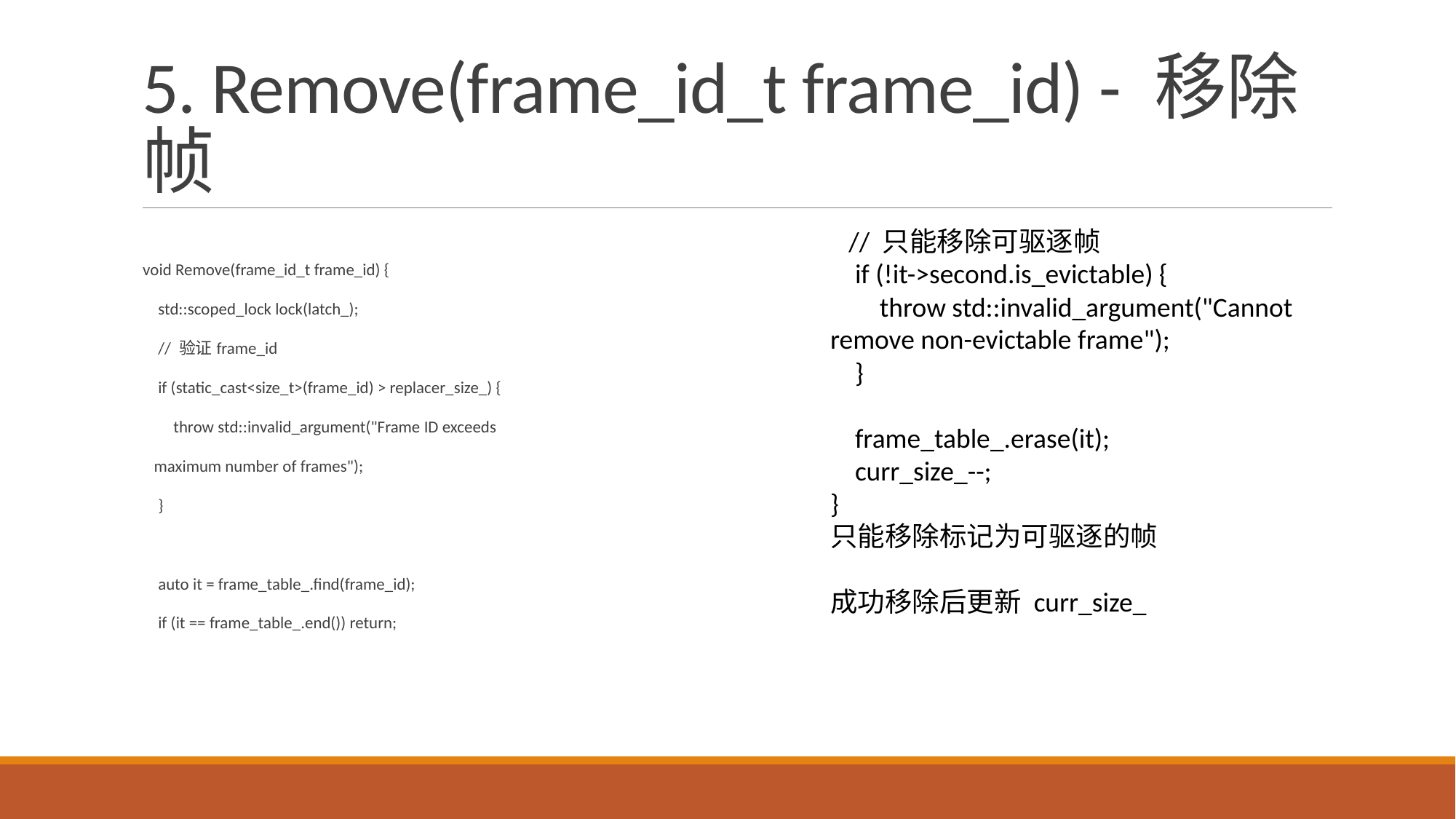

# 5. Remove(frame_id_t frame_id) - 移除帧
   // 只能移除可驱逐帧
    if (!it->second.is_evictable) {
        throw std::invalid_argument("Cannot remove non-evictable frame");
    }

    frame_table_.erase(it);
    curr_size_--;
}
只能移除标记为可驱逐的帧

成功移除后更新 curr_size_

void Remove(frame_id_t frame_id) {
    std::scoped_lock lock(latch_);
    // 验证frame_id
    if (static_cast<size_t>(frame_id) > replacer_size_) {
        throw std::invalid_argument("Frame ID exceeds
maximum number of frames");
    }

    auto it = frame_table_.find(frame_id);
    if (it == frame_table_.end()) return;